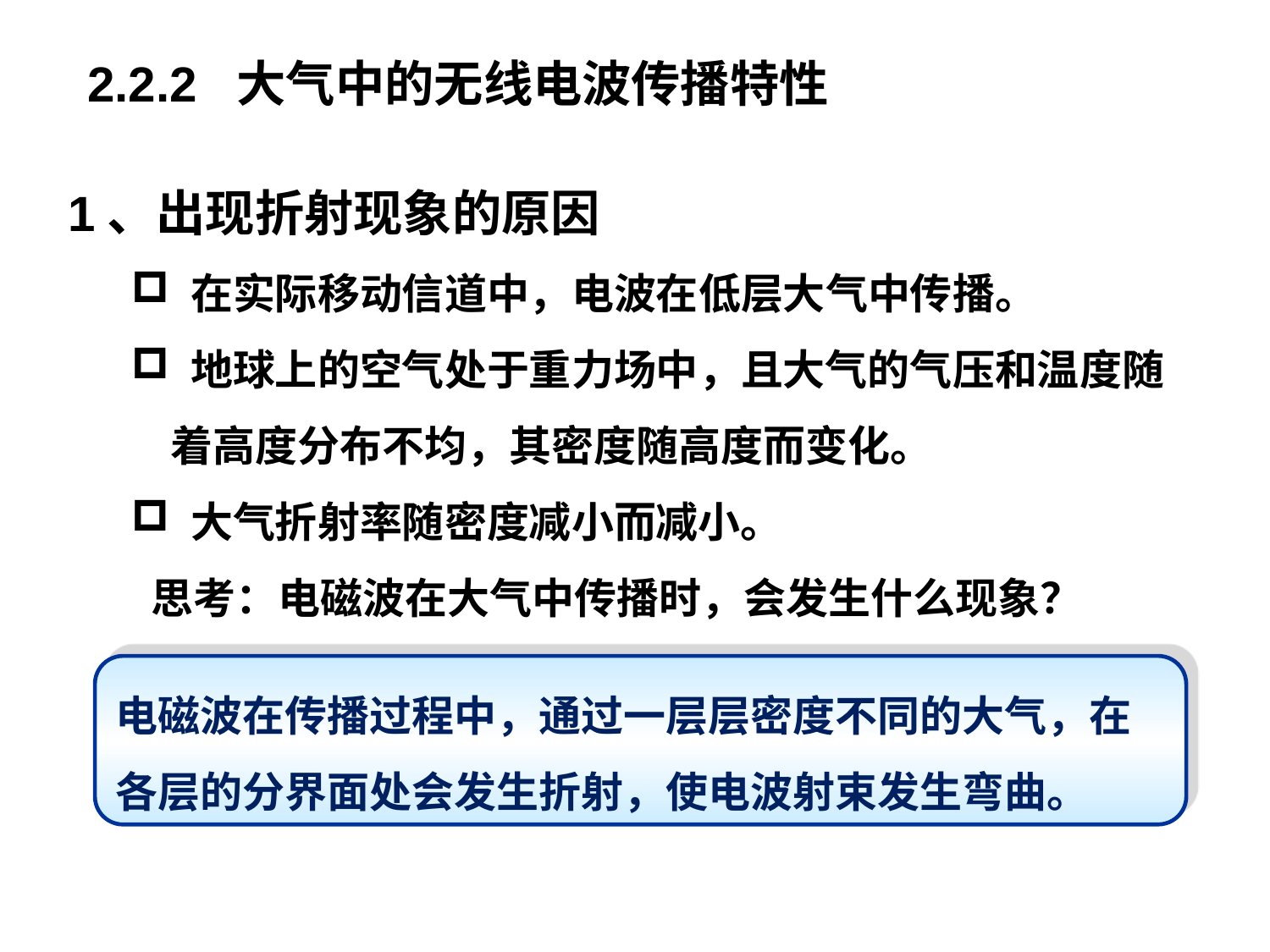

# 四、大气中的电波传播
2.2.2  大气中的无线电波传播特性
1、出现折射现象的原因
 在实际移动信道中，电波在低层大气中传播。
 地球上的空气处于重力场中，且大气的气压和温度随着高度分布不均，其密度随高度而变化。
 大气折射率随密度减小而减小。
 思考：电磁波在大气中传播时，会发生什么现象？
电磁波在传播过程中，通过一层层密度不同的大气，在各层的分界面处会发生折射，使电波射束发生弯曲。